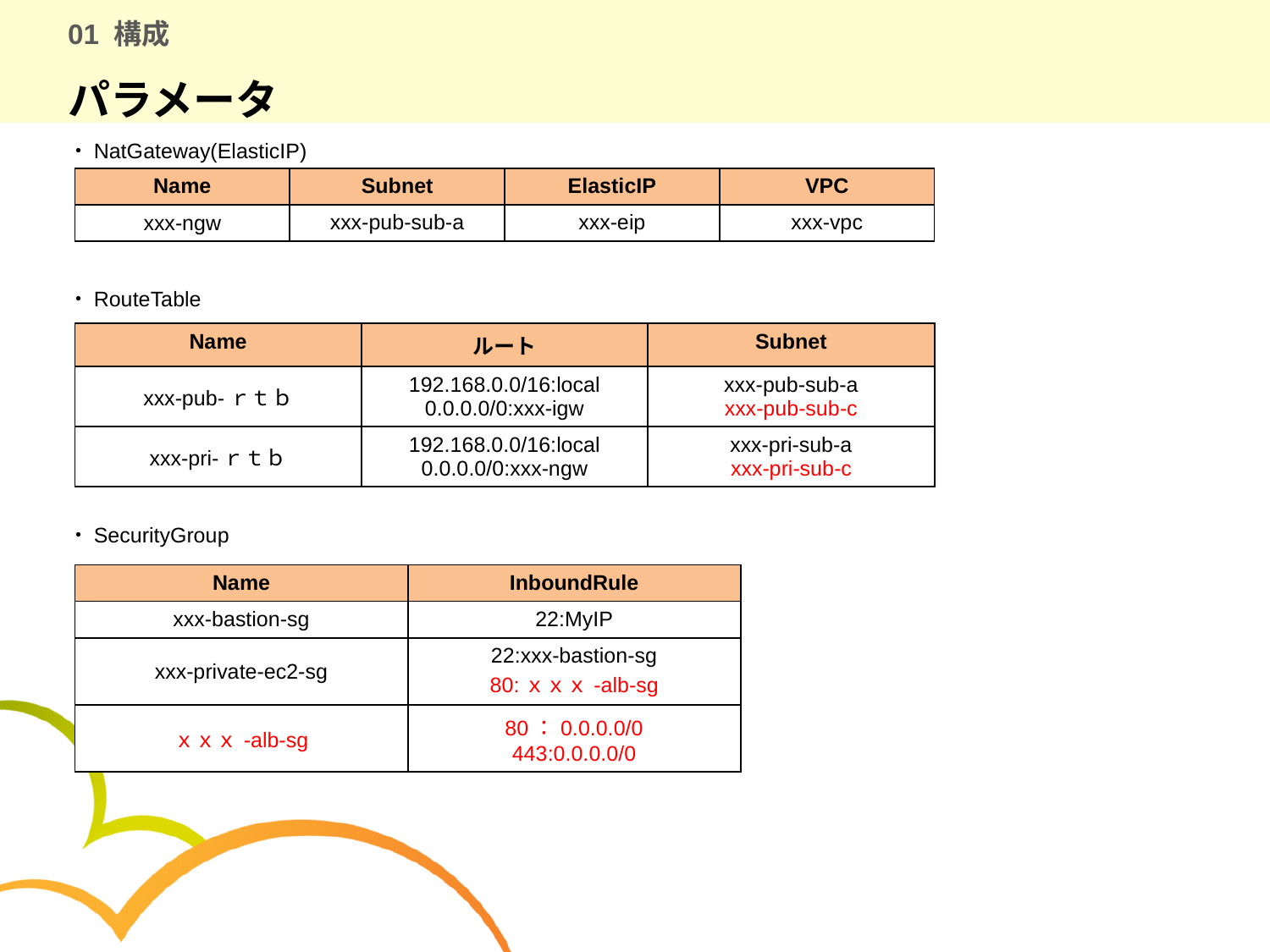

# 01 構成
パラメータ
・NatGateway(ElasticIP)

・RouteTable

・SecurityGroup

| Name | Subnet | ElasticIP | VPC |
| --- | --- | --- | --- |
| xxx-ngw | xxx-pub-sub-a | xxx-eip | xxx-vpc |
| Name | ルート | Subnet |
| --- | --- | --- |
| xxx-pub-ｒｔｂ | 192.168.0.0/16:local 0.0.0.0/0:xxx-igw | xxx-pub-sub-a xxx-pub-sub-c |
| xxx-pri-ｒｔｂ | 192.168.0.0/16:local 0.0.0.0/0:xxx-ngw | xxx-pri-sub-a xxx-pri-sub-c |
| Name | InboundRule |
| --- | --- |
| xxx-bastion-sg | 22:MyIP |
| xxx-private-ec2-sg | 22:xxx-bastion-sg 80:ｘｘｘ-alb-sg |
| ｘｘｘ-alb-sg | 80：0.0.0.0/0 443:0.0.0.0/0 |